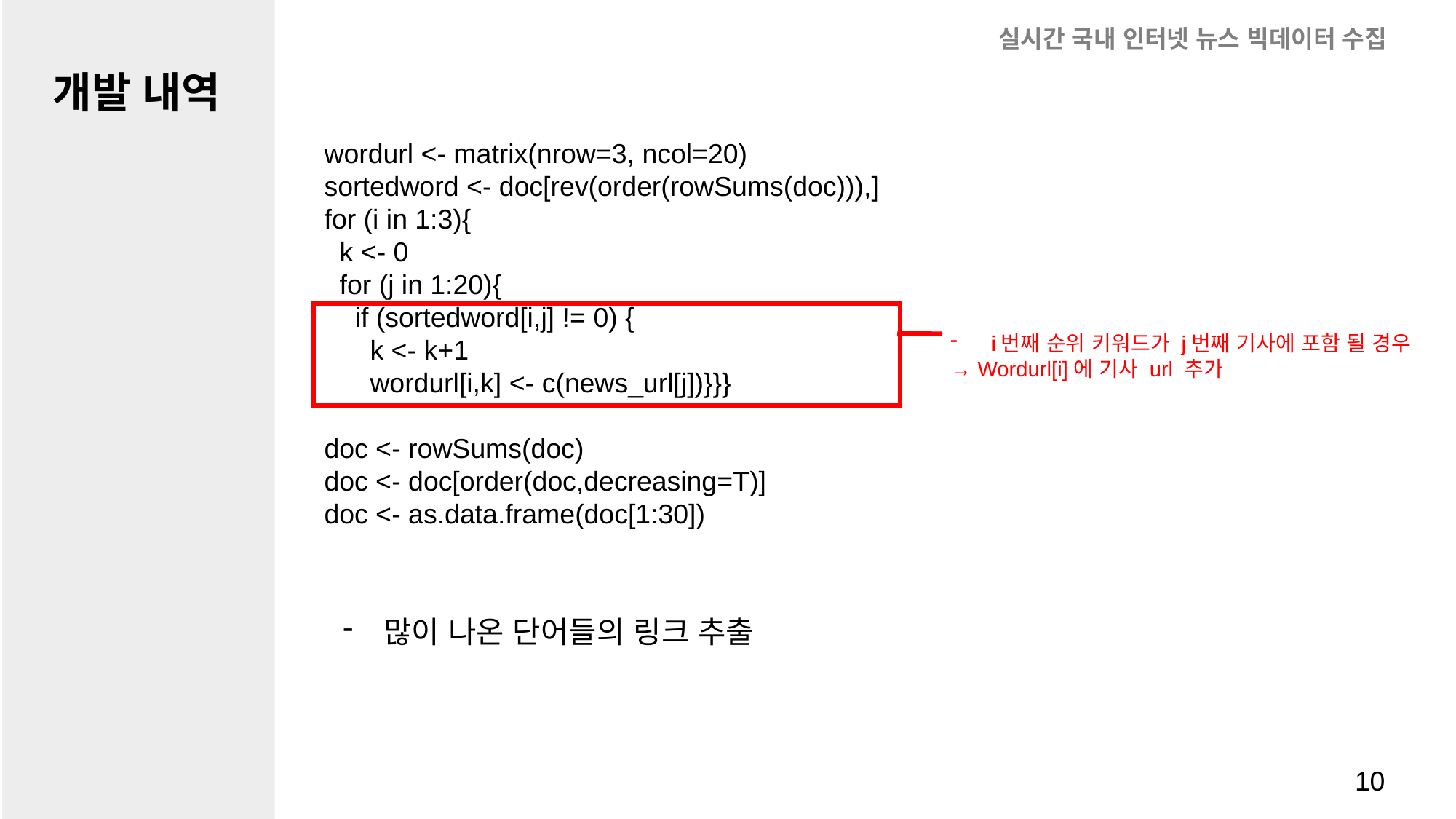

실시간 국내 인터넷 뉴스 빅데이터 수집
개발 내역
wordurl <- matrix(nrow=3, ncol=20)
sortedword <- doc[rev(order(rowSums(doc))),]
for (i in 1:3){
  k <- 0
  for (j in 1:20){
    if (sortedword[i,j] != 0) {
      k <- k+1
      wordurl[i,k] <- c(news_url[j])}}}

doc <- rowSums(doc)
doc <- doc[order(doc,decreasing=T)]
doc <- as.data.frame(doc[1:30])

i번째 순위 키워드가 j번째 기사에 포함 될 경우
→ Wordurl[i]에 기사 url 추가

Open eyes
많이 나온 단어들의 링크 추출
10